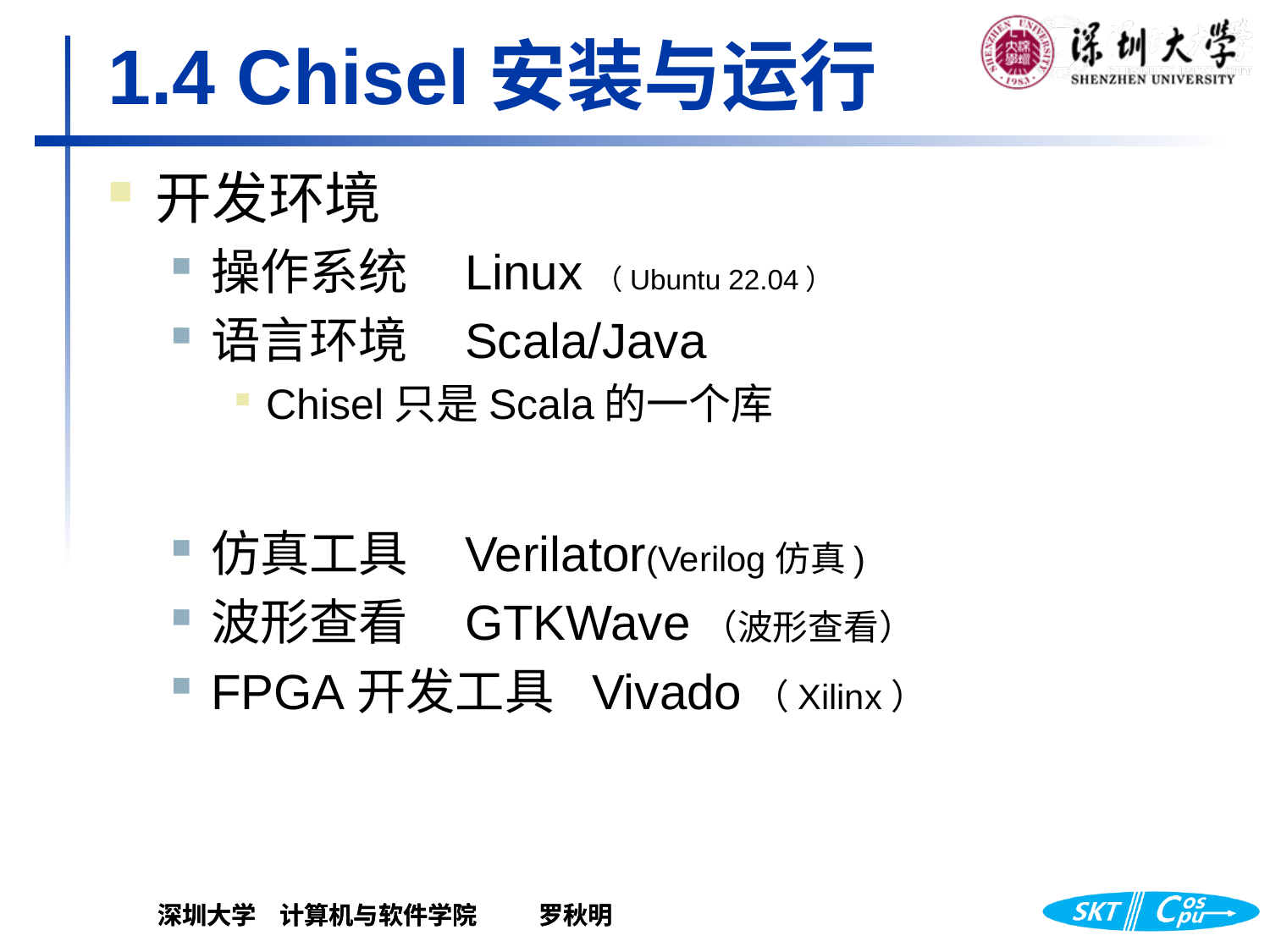

# 1.4 Chisel安装与运行
开发环境
操作系统 	Linux（Ubuntu 22.04）
语言环境 	Scala/Java
Chisel只是Scala的一个库

仿真工具	Verilator(Verilog仿真)
波形查看	GTKWave（波形查看）
FPGA开发工具	Vivado（Xilinx）